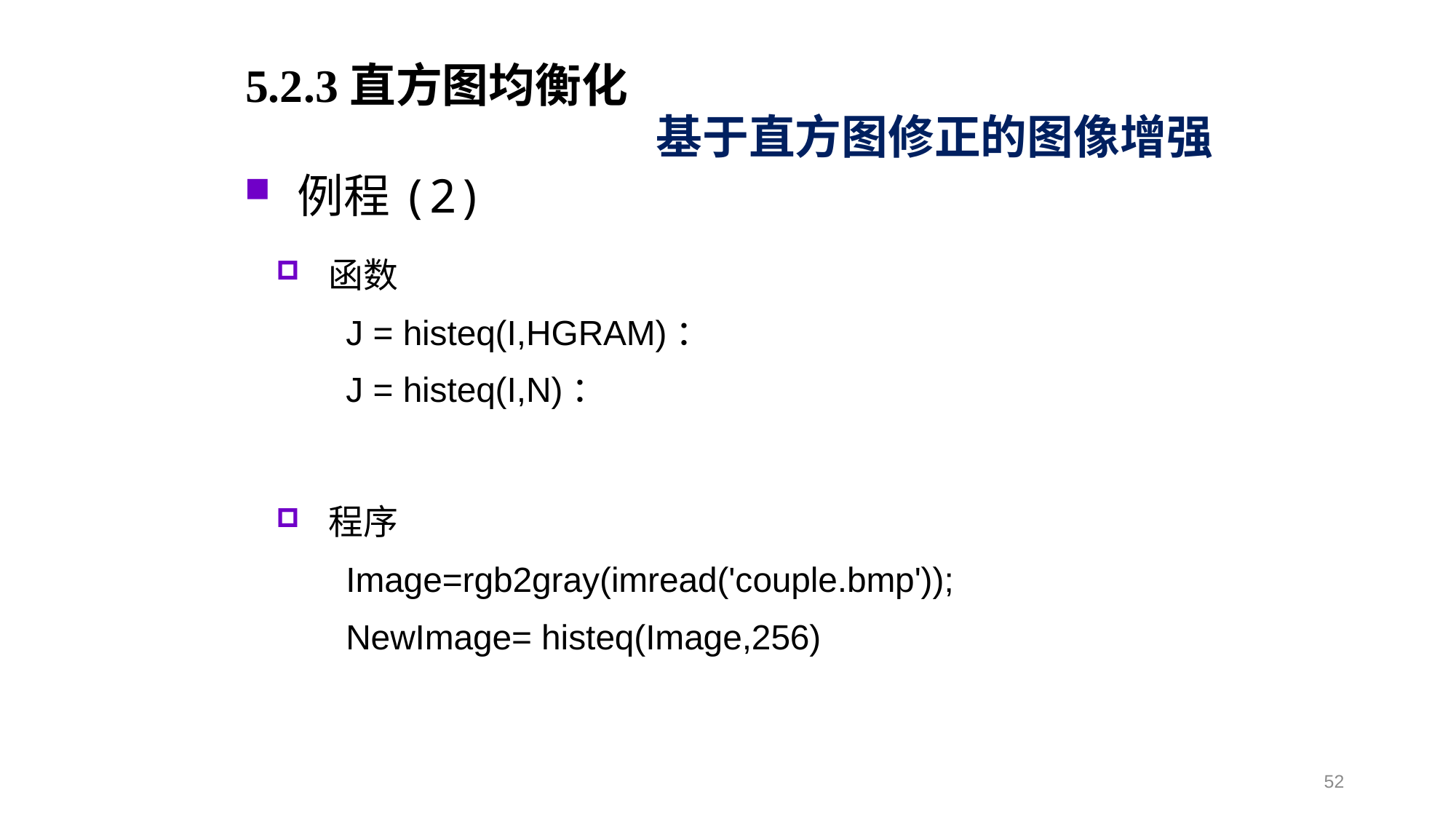

5.2.3直方图均衡化
基于直方图修正的图像增强
例程(2)
函数
J = histeq(I,HGRAM)：
J = histeq(I,N)：
程序
Image=rgb2gray(imread('couple.bmp'));
NewImage= histeq(Image,256)
52